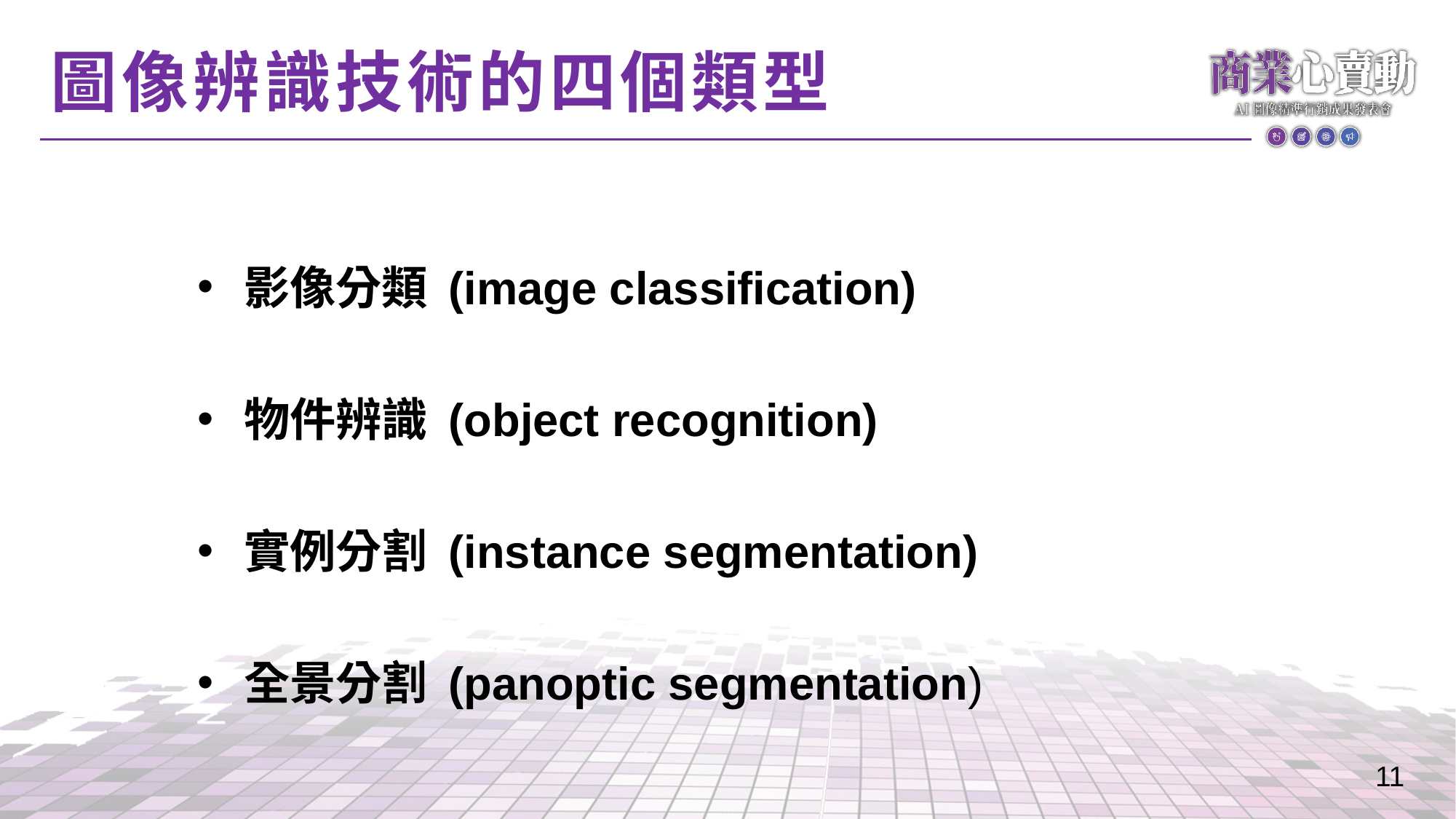

# 圖像辨識技術的四個類型
 影像分類 (image classification)
 物件辨識 (object recognition)
 實例分割 (instance segmentation)
 全景分割 (panoptic segmentation)
11